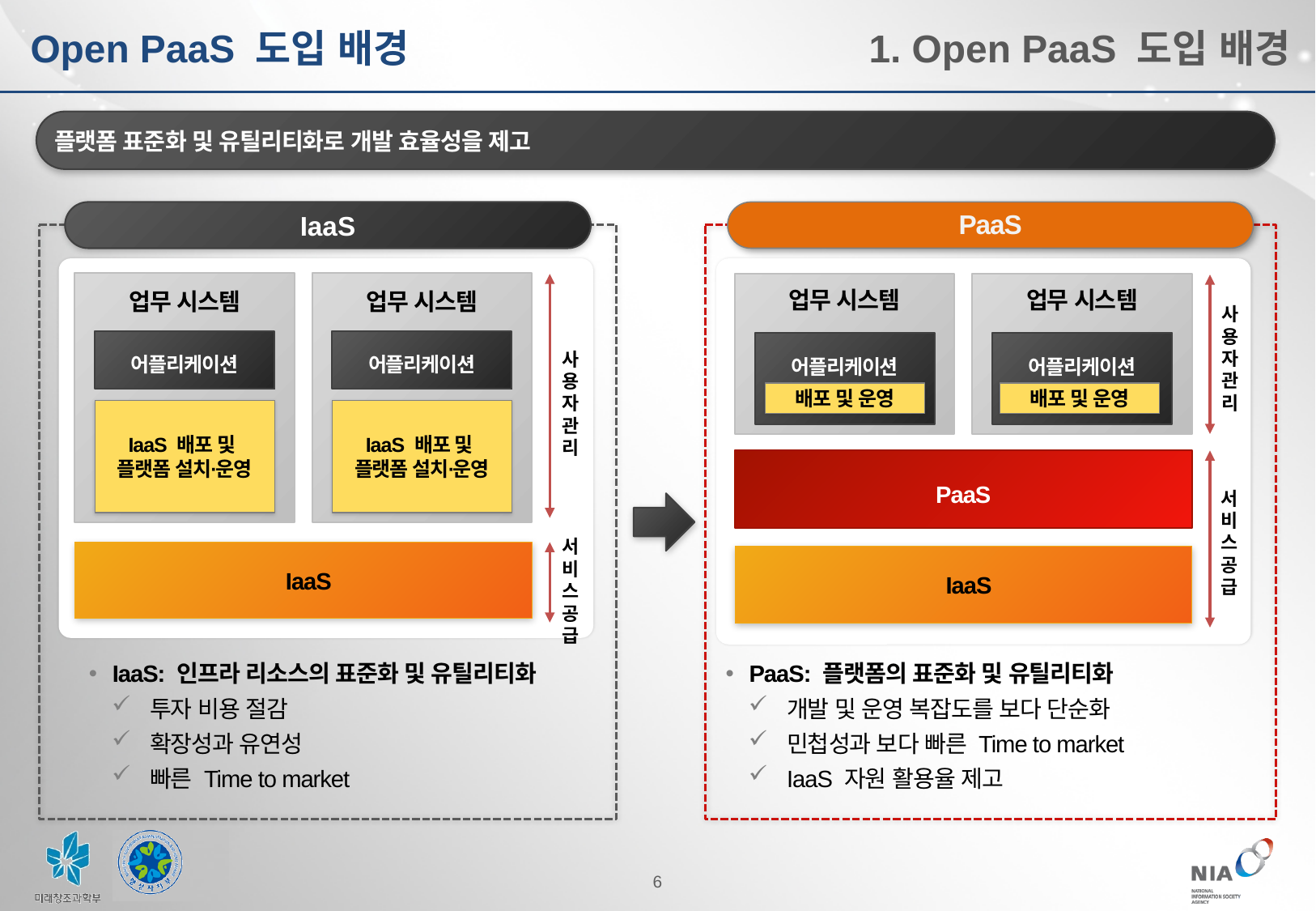

Open PaaS 도입 배경
1. Open PaaS 도입 배경
플랫폼 표준화 및 유틸리티화로 개발 효율성을 제고
IaaS
PaaS

업무 시스템

업무 시스템

어플리케이션
어플리케이션
사용자관리
IaaS 배포 및
플랫폼 설치∙운영
IaaS 배포 및
플랫폼 설치∙운영
서비스공급
IaaS

업무 시스템

업무 시스템

사용자관리
어플리케이션

어플리케이션

배포 및 운영
배포 및 운영
PaaS
서비스공급
IaaS

PaaS: 플랫폼의 표준화 및 유틸리티화
개발 및 운영 복잡도를 보다 단순화
민첩성과 보다 빠른 Time to market
IaaS 자원 활용율 제고
IaaS: 인프라 리소스의 표준화 및 유틸리티화
투자 비용 절감
확장성과 유연성
빠른 Time to market